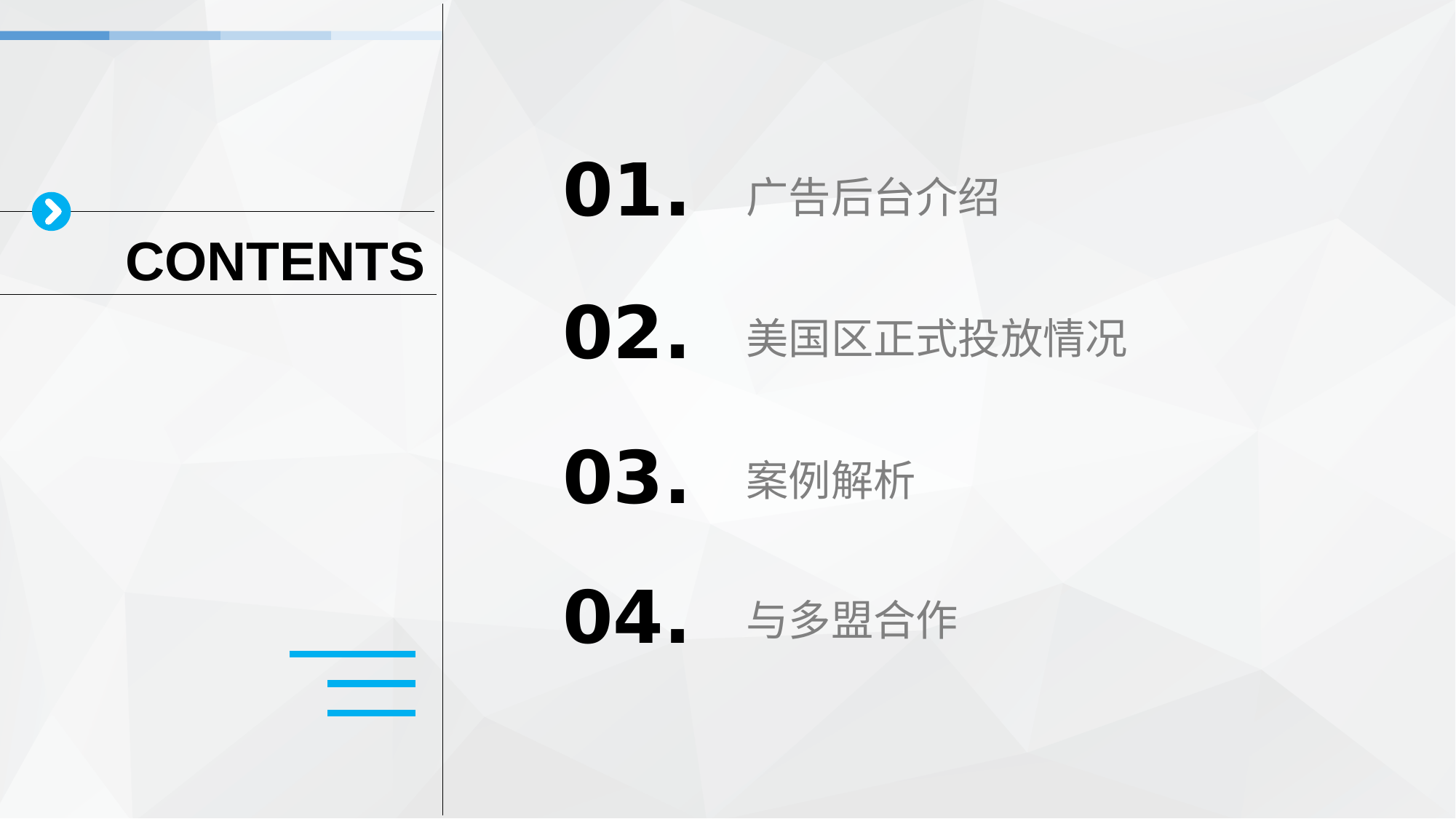

广告后台介绍
01.

CONTENTS
02.
美国区正式投放情况
03.
案例解析
04.
与多盟合作